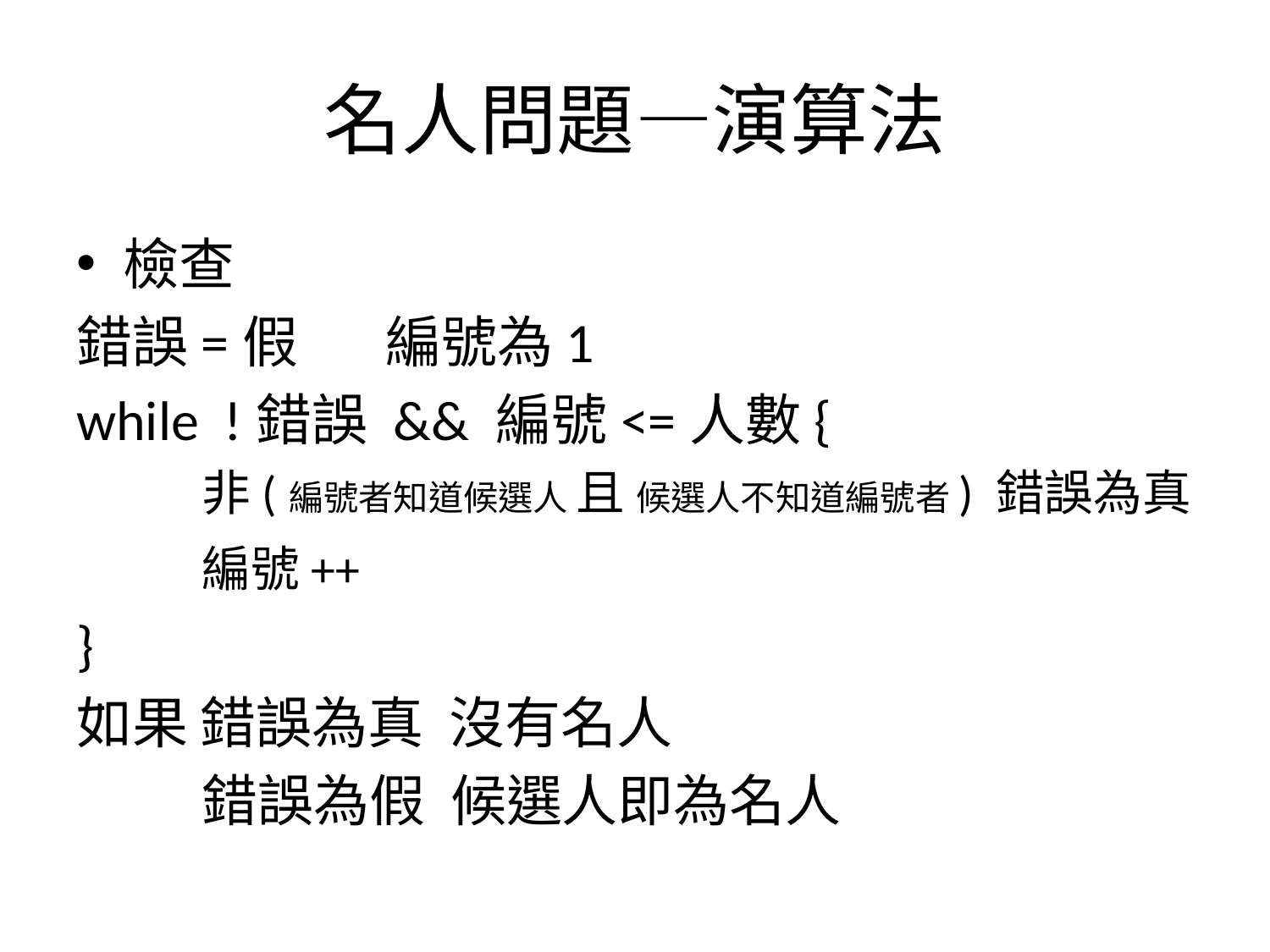

# 名人問題—演算法
檢查
錯誤=假       編號為1
while  !錯誤 && 編號<=人數{
	非(編號者知道候選人 且 候選人不知道編號者) 錯誤為真
	編號++
}
如果 錯誤為真  沒有名人
	錯誤為假  候選人即為名人